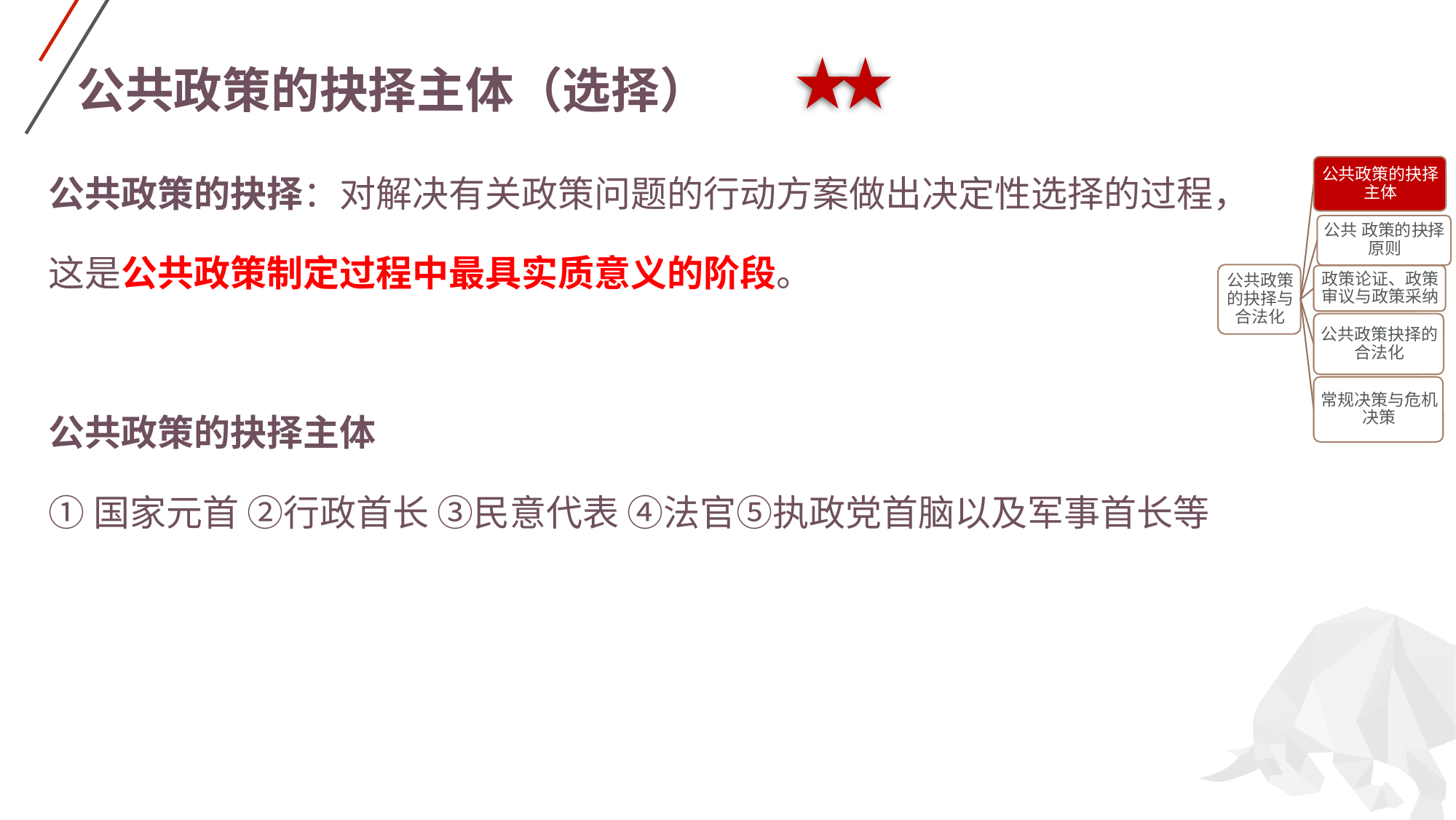

# 公共政策的抉择主体（选择）

公共政策的抉择：对解决有关政策问题的行动方案做出决定性选择的过程，
这是公共政策制定过程中最具实质意义的阶段。

公共政策的抉择主体
①国家元首 ②行政首长 ③民意代表 ④法官⑤执政党首脑以及军事首长等
公共政策的抉择与合法化

公共政策的抉择主体

公共 政策的抉择原则

政策论证、政策审议与政策采纳

公共政策抉择的合法化

常规决策与危机决策